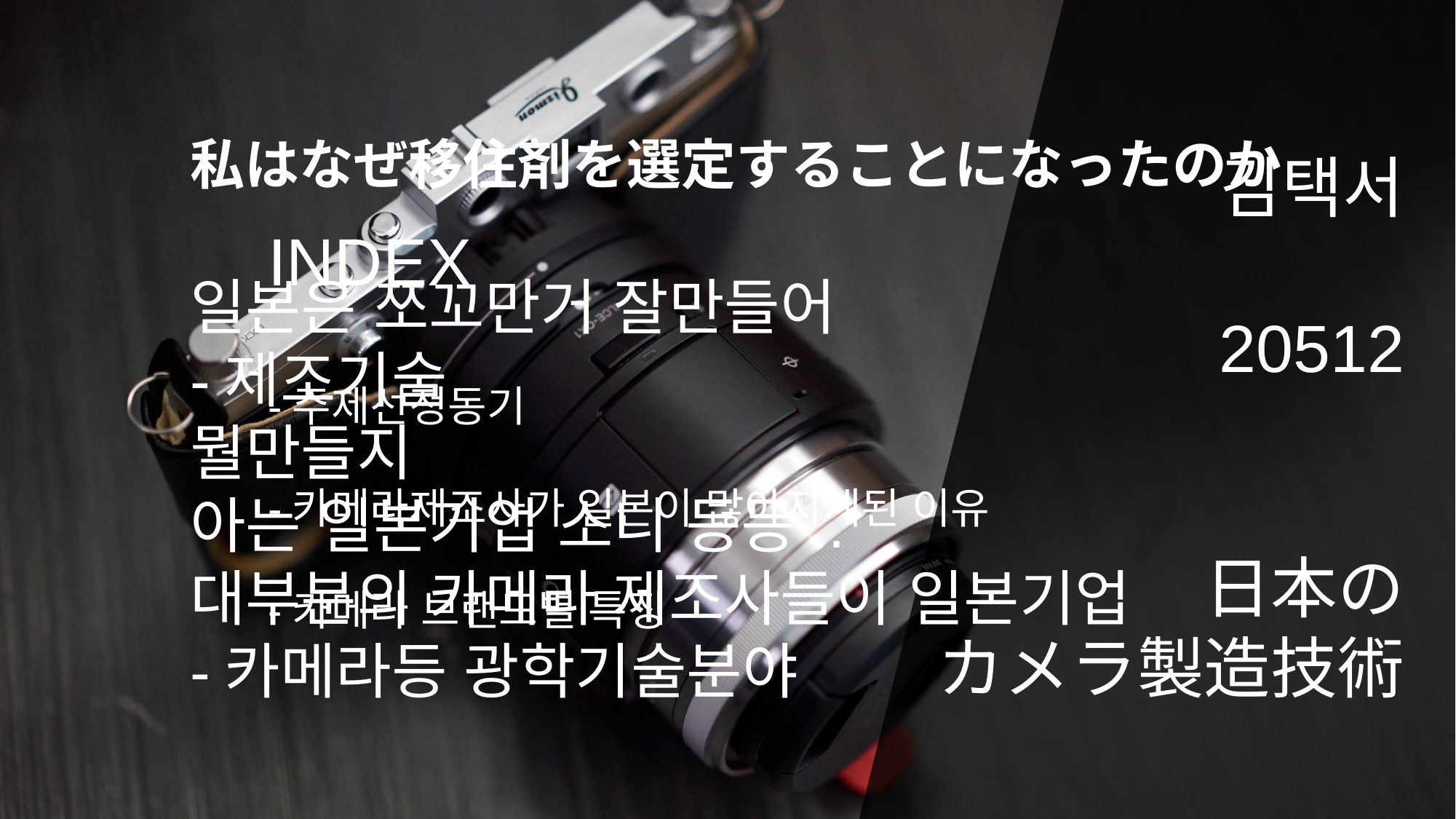

私はなぜ移住剤を選定することになったのか

일본은 쪼꼬만거 잘만들어
-제조기술
뭘만들지
아는 일본기업 소니 등등..
대부분의 카메라 제조사들이 일본기업
-카메라등 광학기술분야
김택서

20512

日本の
カメラ製造技術
INDEX

-주제선정동기

-카메라제조사가 일본이 많아지게된 이유

-카메라 브랜드별 특징